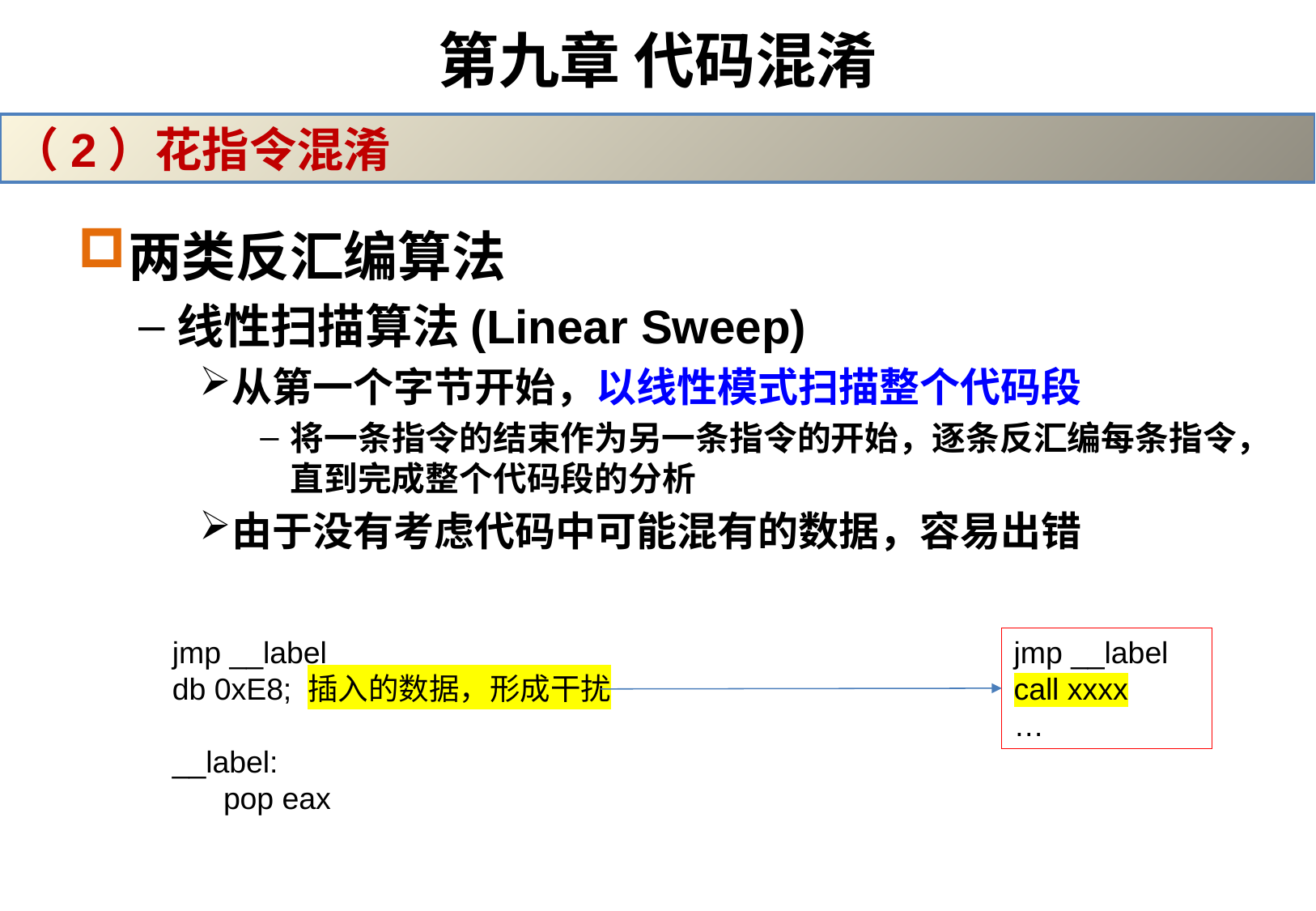

# 第九章 代码混淆
（2）花指令混淆
两类反汇编算法
线性扫描算法(Linear Sweep)
从第一个字节开始，以线性模式扫描整个代码段
将一条指令的结束作为另一条指令的开始，逐条反汇编每条指令，直到完成整个代码段的分析
由于没有考虑代码中可能混有的数据，容易出错
jmp __label
db 0xE8; 插入的数据，形成干扰

__label:
      pop eax
jmp __label
call xxxx
…